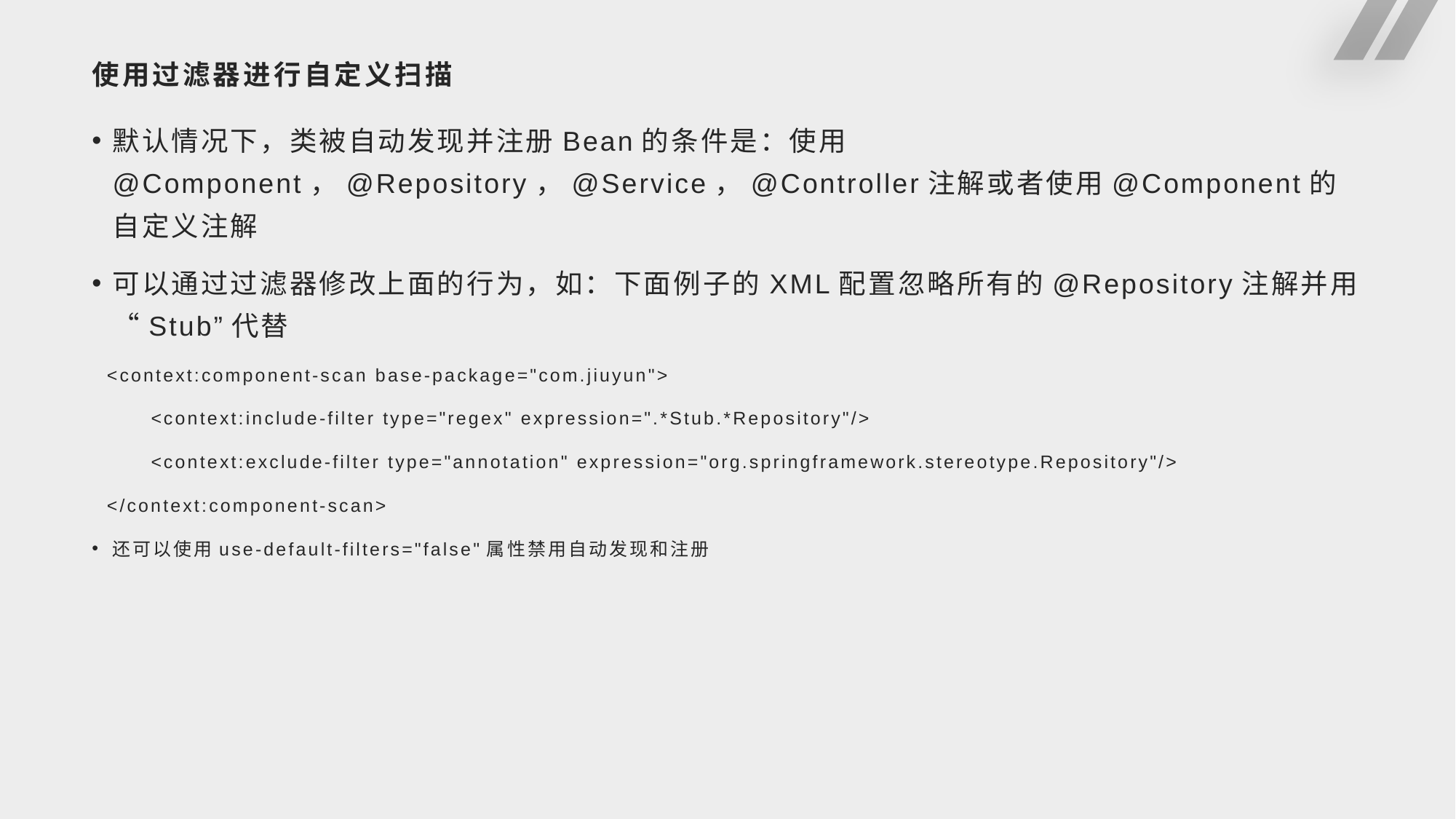

# 使用过滤器进行自定义扫描
默认情况下，类被自动发现并注册Bean的条件是：使用@Component，@Repository，@Service，@Controller注解或者使用@Component的自定义注解
可以通过过滤器修改上面的行为，如：下面例子的XML配置忽略所有的@Repository注解并用“Stub”代替
  <context:component-scan base-package="com.jiuyun">
        <context:include-filter type="regex" expression=".*Stub.*Repository"/>
        <context:exclude-filter type="annotation" expression="org.springframework.stereotype.Repository"/>
  </context:component-scan>
还可以使用use-default-filters="false"属性禁用自动发现和注册